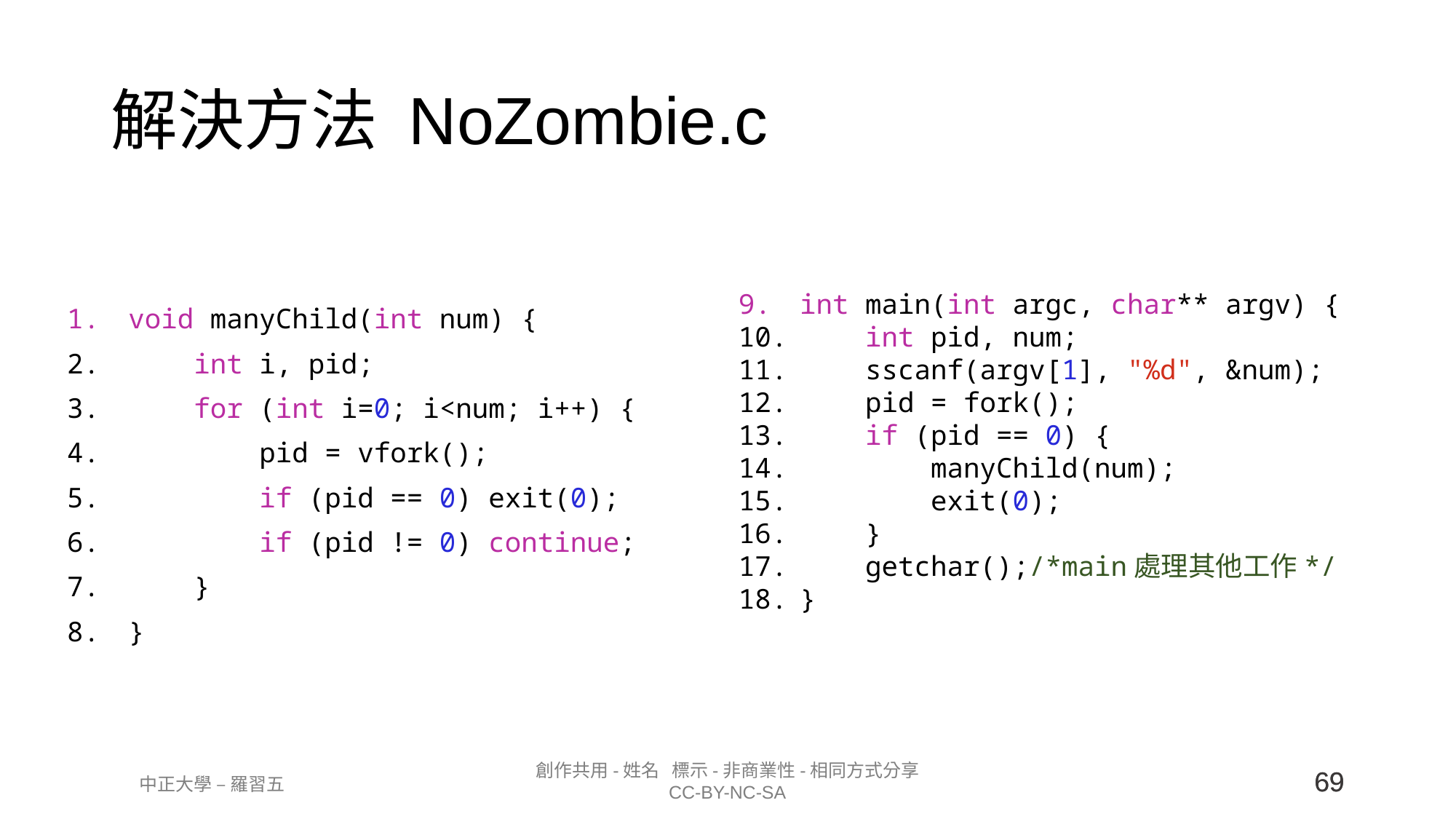

# 解決方法 NoZombie.c
void manyChild(int num) {
    int i, pid;
    for (int i=0; i<num; i++) {
        pid = vfork();
        if (pid == 0) exit(0);
        if (pid != 0) continue;
    }
}
int main(int argc, char** argv) {
    int pid, num;
    sscanf(argv[1], "%d", &num);
    pid = fork();
    if (pid == 0) {
        manyChild(num);
        exit(0);
    }
    getchar();/*main處理其他工作*/
}